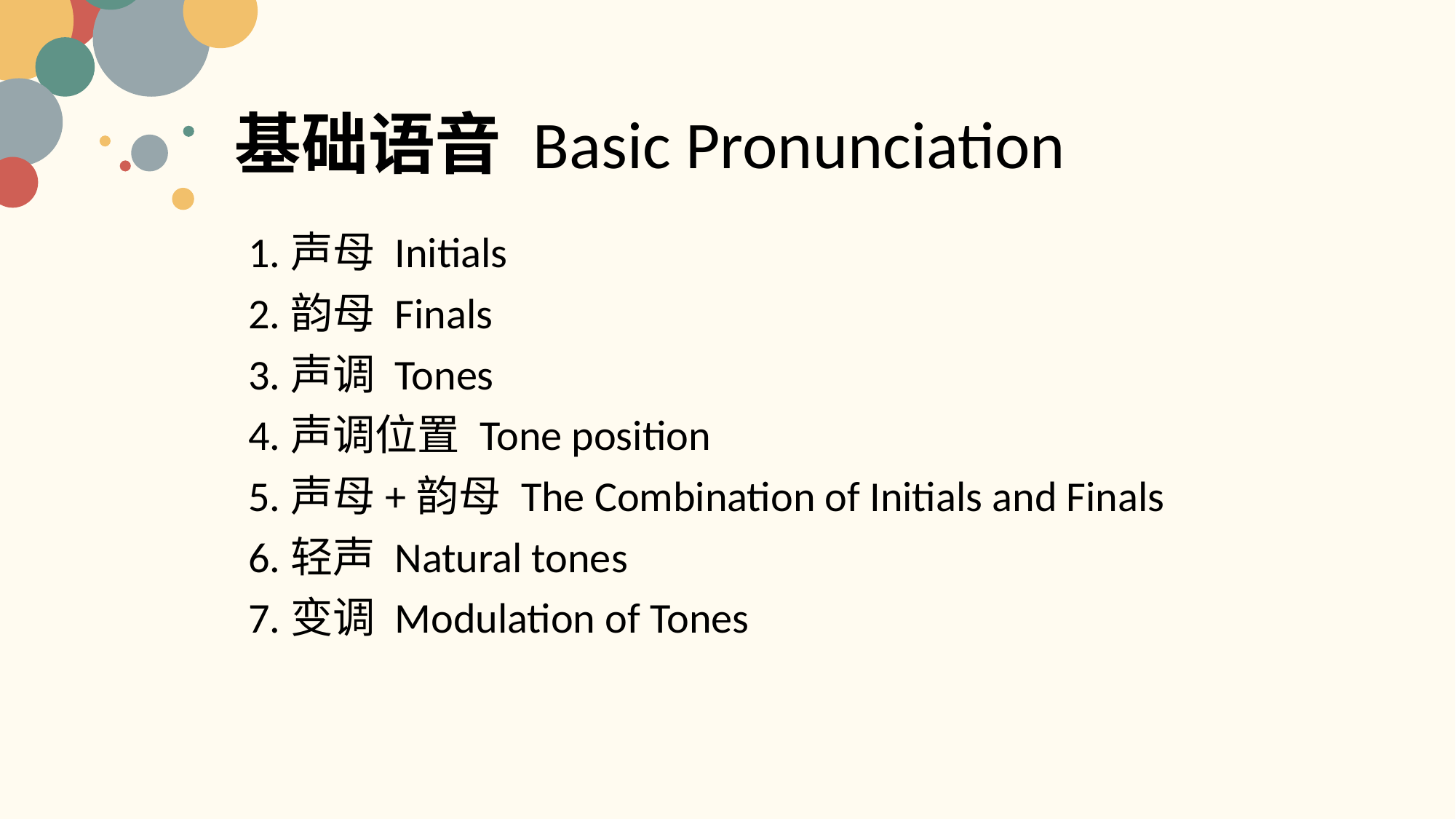

# 基础语音 Basic Pronunciation
1.声母 Initials
2.韵母 Finals
3.声调 Tones
4.声调位置 Tone position
5.声母+韵母 The Combination of Initials and Finals
6.轻声 Natural tones
7.变调 Modulation of Tones